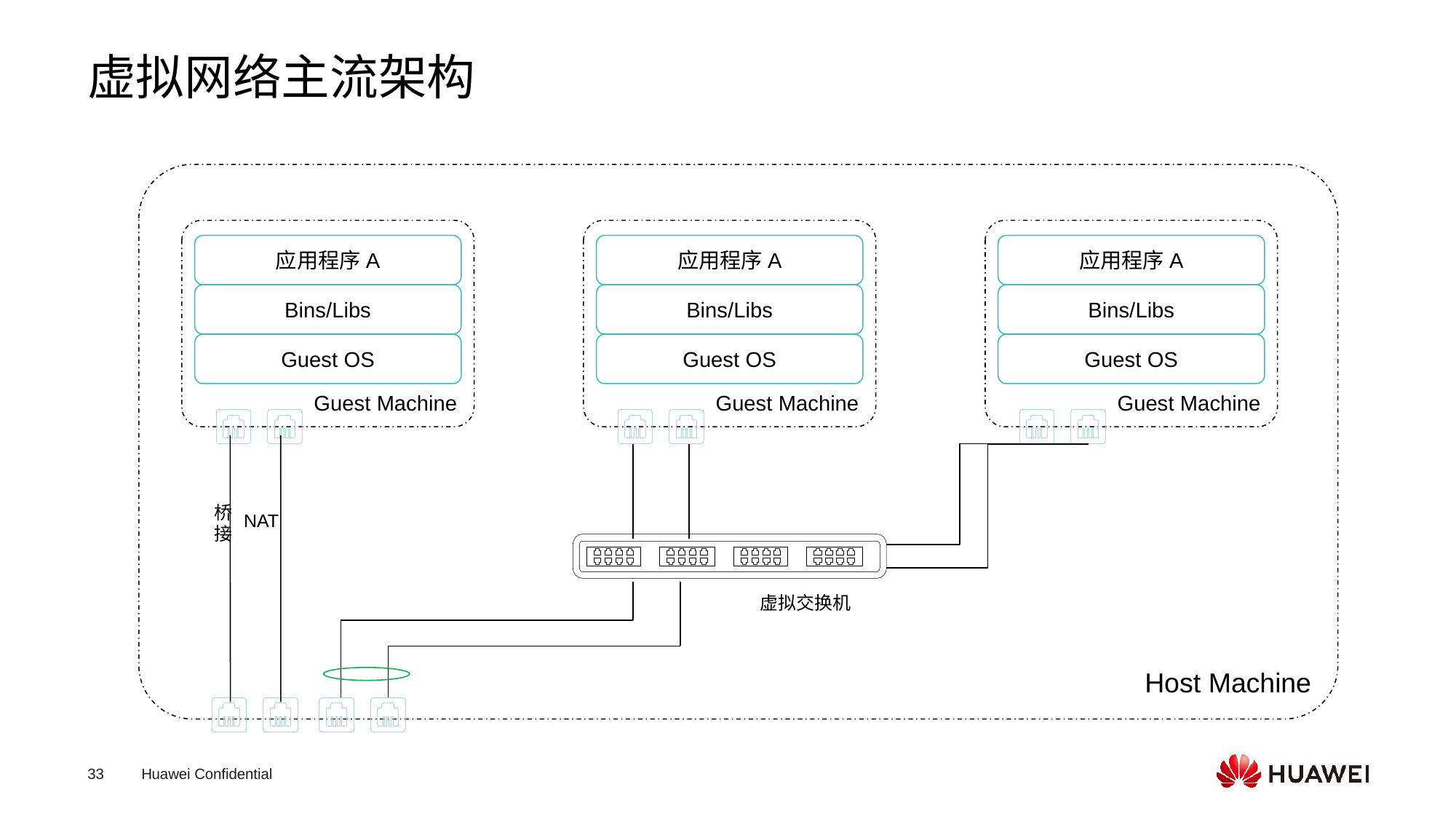

# 虚拟网络主流架构
Host Machine
Guest Machine
应用程序A
Bins/Libs
Guest OS

Guest Machine
应用程序A
Bins/Libs
Guest OS

Guest Machine
应用程序A
Bins/Libs
Guest OS

桥接
NAT

虚拟交换机